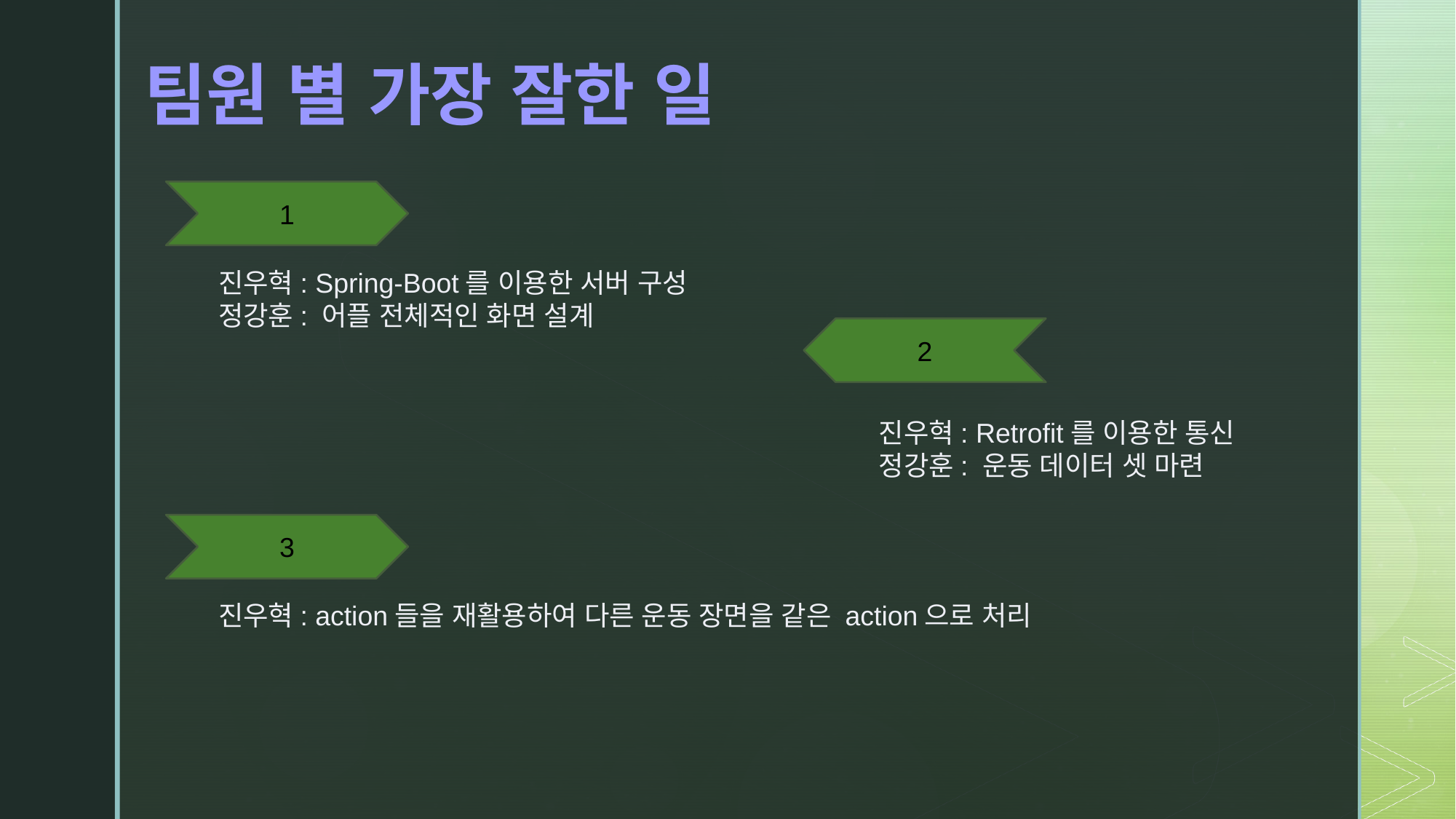

팀원 별 가장 잘한 일
1
진우혁: Spring-Boot를 이용한 서버 구성
정강훈: 어플 전체적인 화면 설계
2
진우혁: Retrofit를 이용한 통신
정강훈: 운동 데이터 셋 마련
3
진우혁: action들을 재활용하여 다른 운동 장면을 같은 action으로 처리